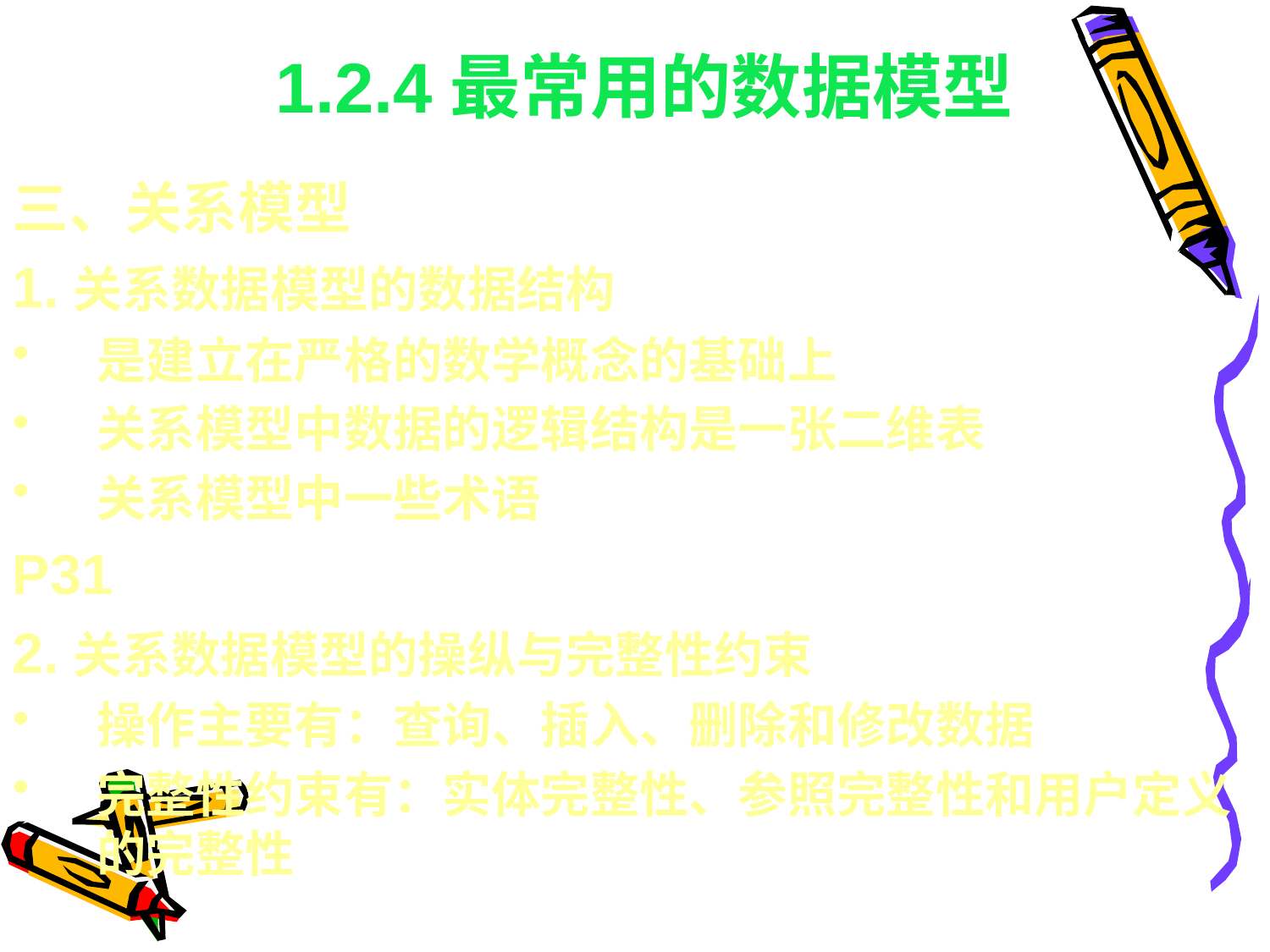

# 1.2.4最常用的数据模型
三、关系模型
1.关系数据模型的数据结构
是建立在严格的数学概念的基础上
关系模型中数据的逻辑结构是一张二维表
关系模型中一些术语
P31
2.关系数据模型的操纵与完整性约束
操作主要有：查询、插入、删除和修改数据
完整性约束有：实体完整性、参照完整性和用户定义的完整性